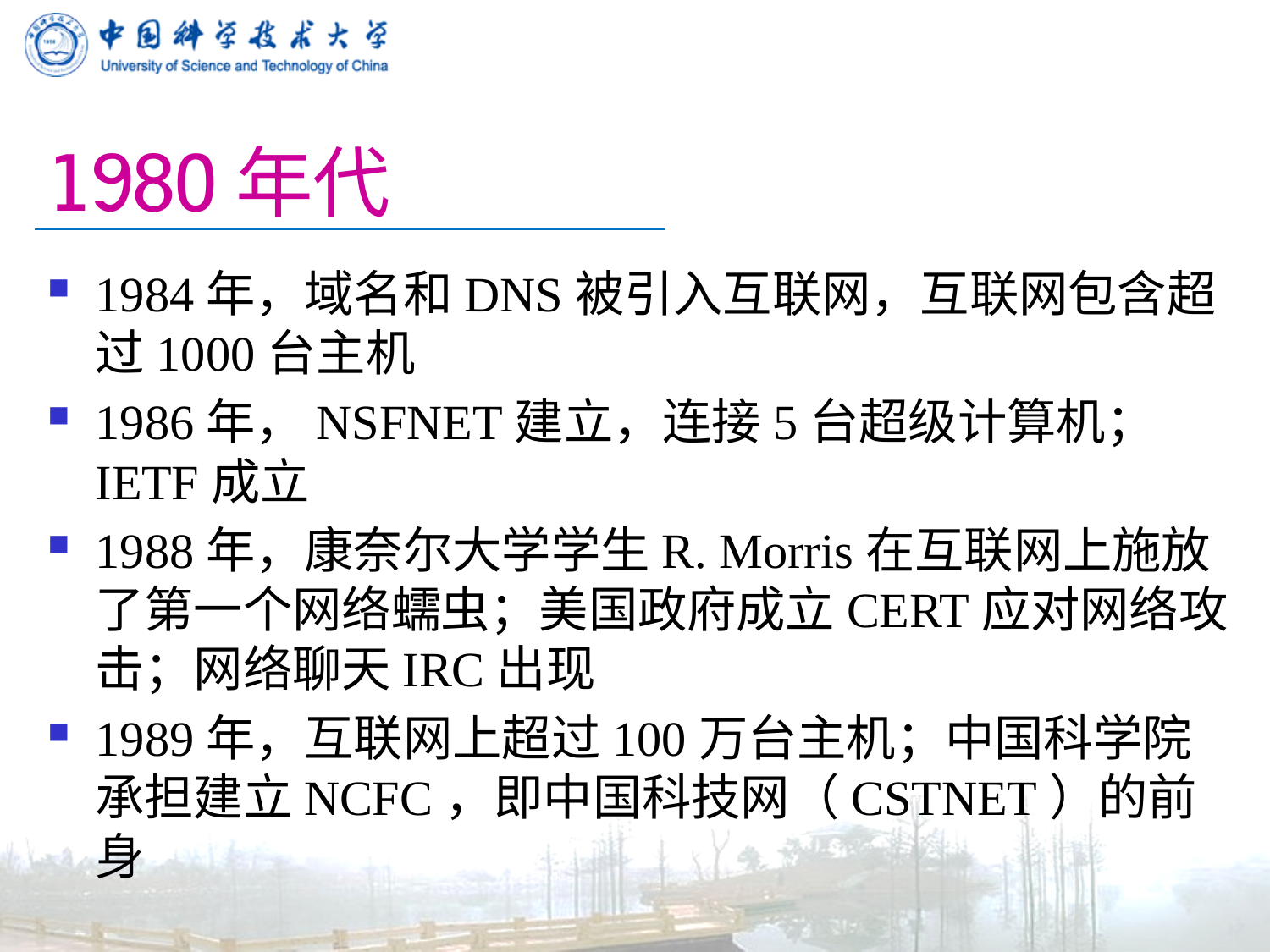

# 1980年代
1984年，域名和DNS被引入互联网，互联网包含超过1000台主机
1986年，NSFNET建立，连接5台超级计算机；IETF成立
1988年，康奈尔大学学生R. Morris在互联网上施放了第一个网络蠕虫；美国政府成立CERT应对网络攻击；网络聊天IRC出现
1989年，互联网上超过100万台主机；中国科学院承担建立NCFC，即中国科技网（CSTNET）的前身